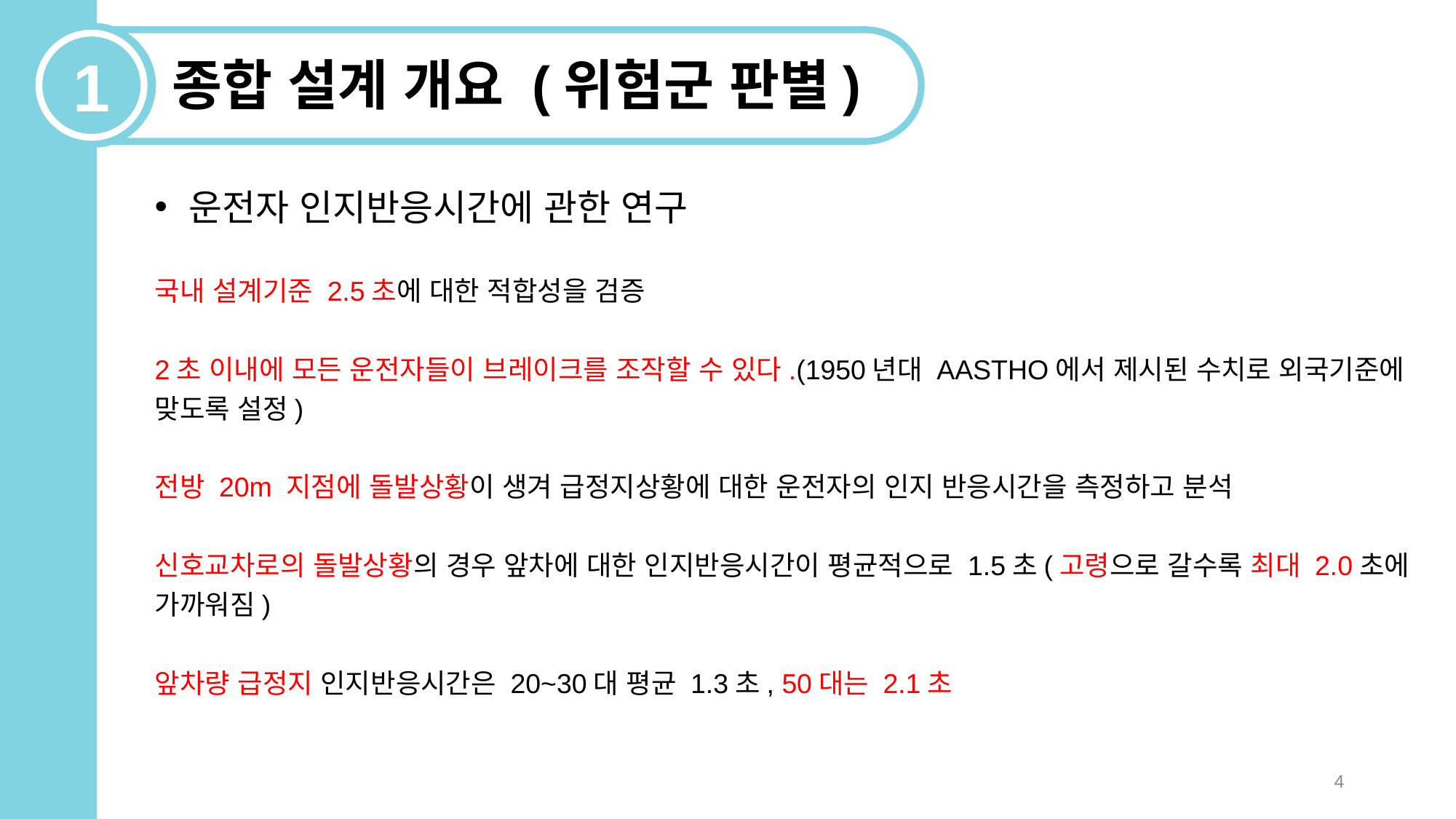

1
종합 설계 개요 (위험군 판별)
운전자 인지반응시간에 관한 연구
국내 설계기준 2.5초에 대한 적합성을 검증

2초 이내에 모든 운전자들이 브레이크를 조작할 수 있다.(1950년대 AASTHO에서 제시된 수치로 외국기준에 맞도록 설정)

전방 20m 지점에 돌발상황이 생겨 급정지상황에 대한 운전자의 인지 반응시간을 측정하고 분석

신호교차로의 돌발상황의 경우 앞차에 대한 인지반응시간이 평균적으로 1.5초(고령으로 갈수록 최대 2.0초에 가까워짐)

앞차량 급정지 인지반응시간은 20~30대 평균 1.3초, 50대는 2.1초
4